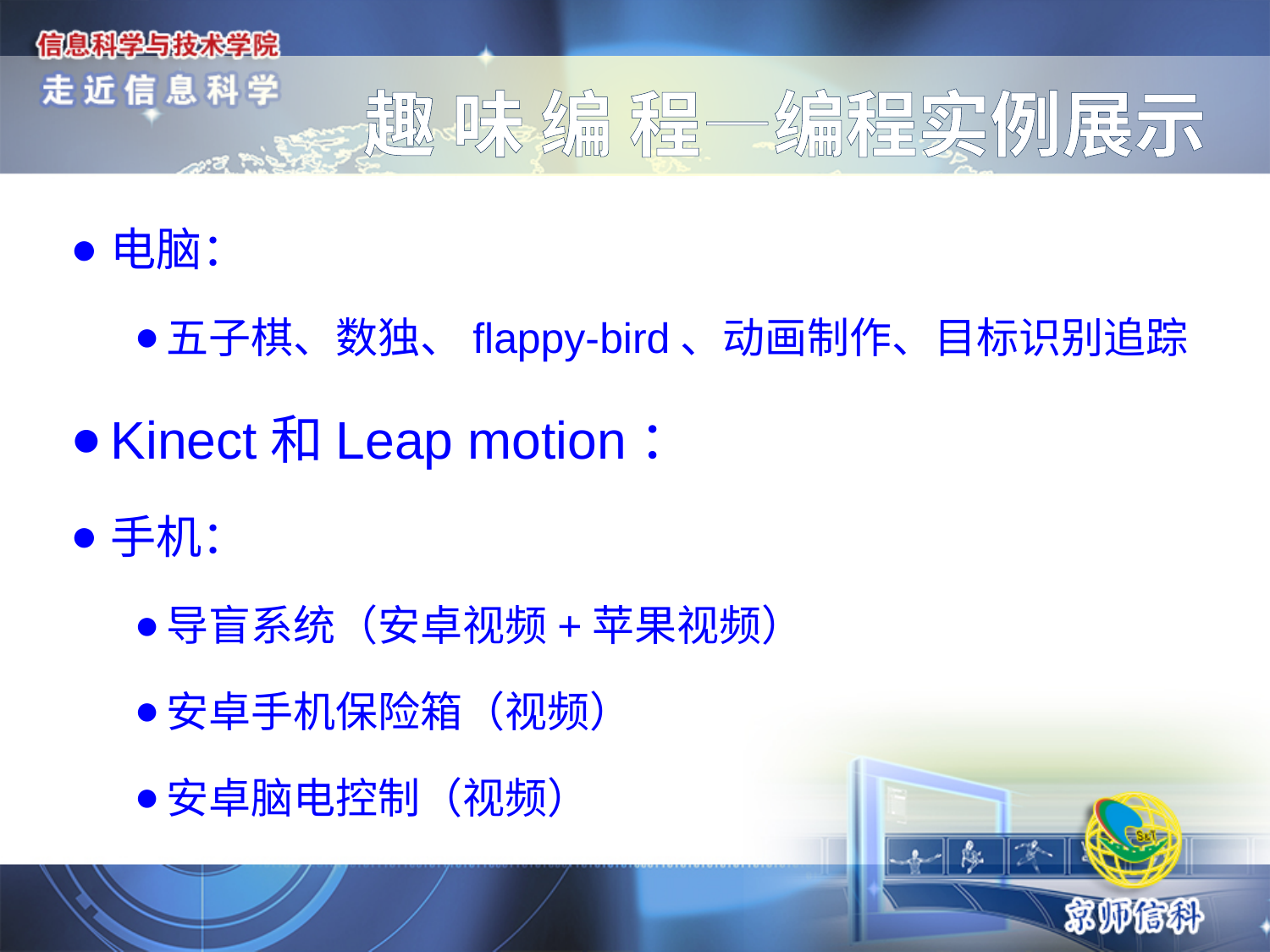

# 趣 味 编 程—编程实例展示
电脑：
五子棋、数独、flappy-bird、动画制作、目标识别追踪
Kinect和Leap motion：
手机：
导盲系统（安卓视频+苹果视频）
安卓手机保险箱（视频）
安卓脑电控制（视频）